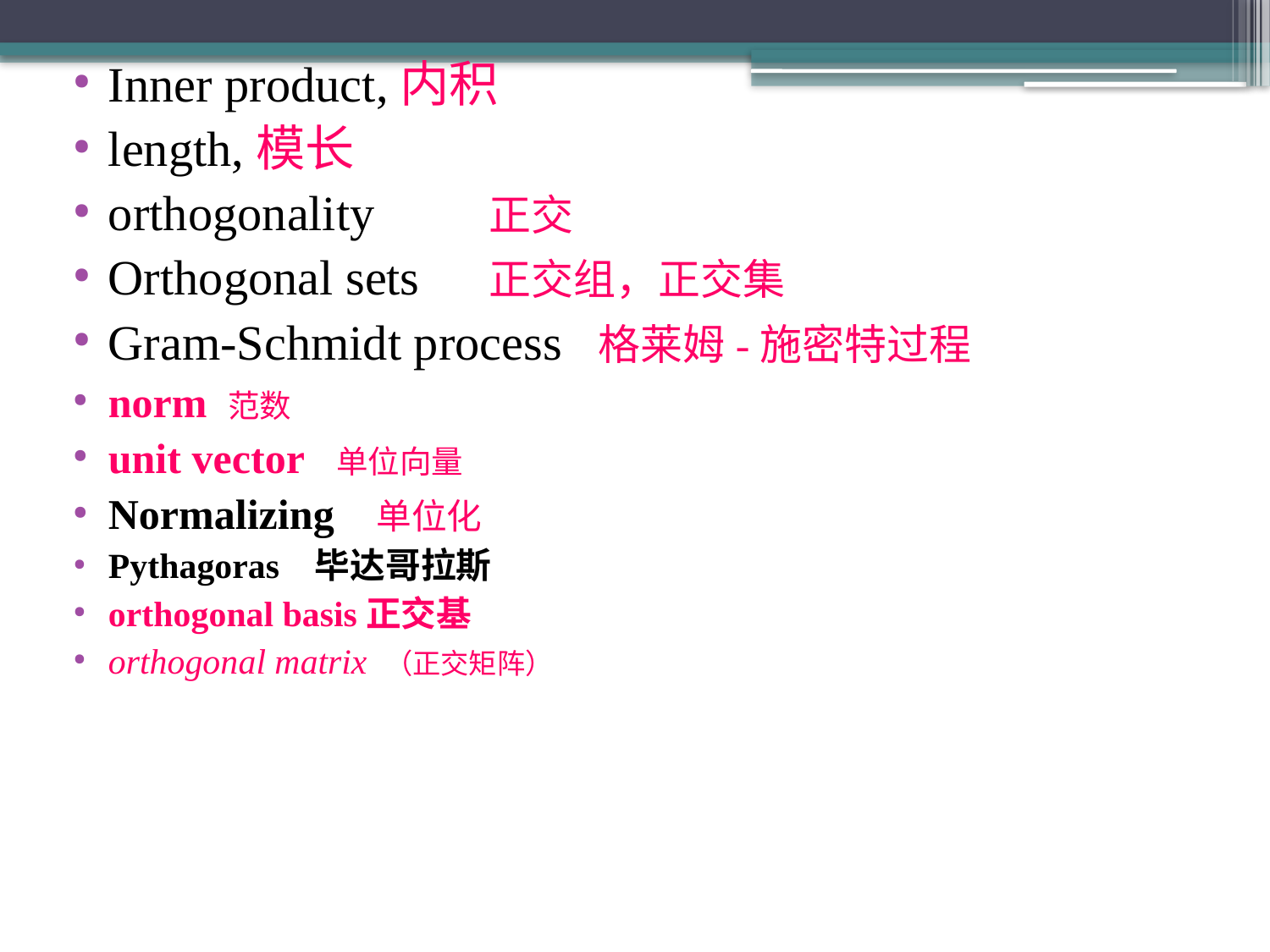

Inner product,内积
length,模长
orthogonality	正交
Orthogonal sets	正交组，正交集
Gram-Schmidt process  格莱姆-施密特过程
norm 范数
unit vector  单位向量
Normalizing   单位化
Pythagoras   毕达哥拉斯
orthogonal basis正交基
orthogonal matrix （正交矩阵）